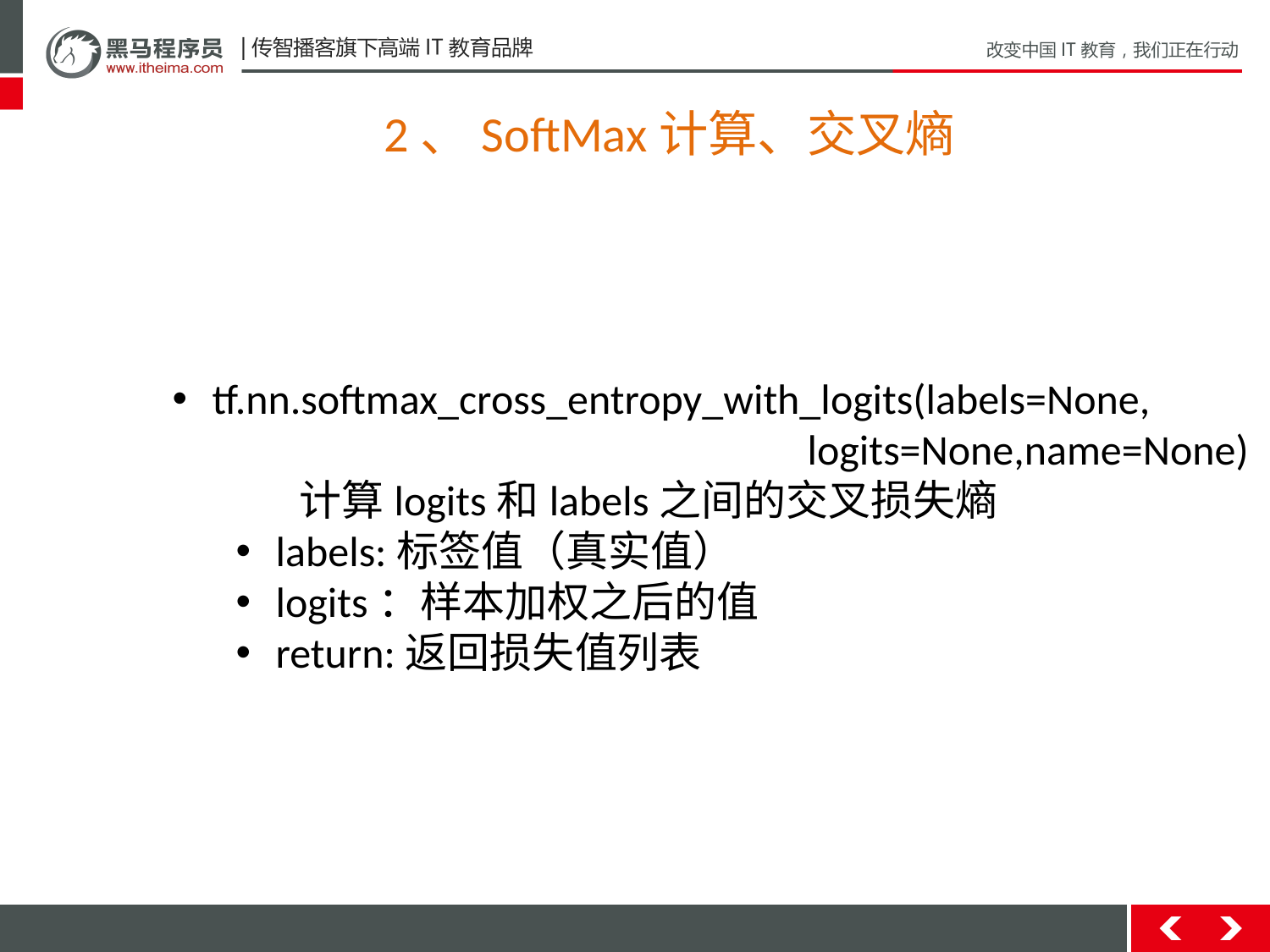

2、SoftMax计算、交叉熵
tf.nn.softmax_cross_entropy_with_logits(labels=None,
					logits=None,name=None)
	计算logits和labels之间的交叉损失熵
labels:标签值（真实值）
logits：样本加权之后的值
return:返回损失值列表